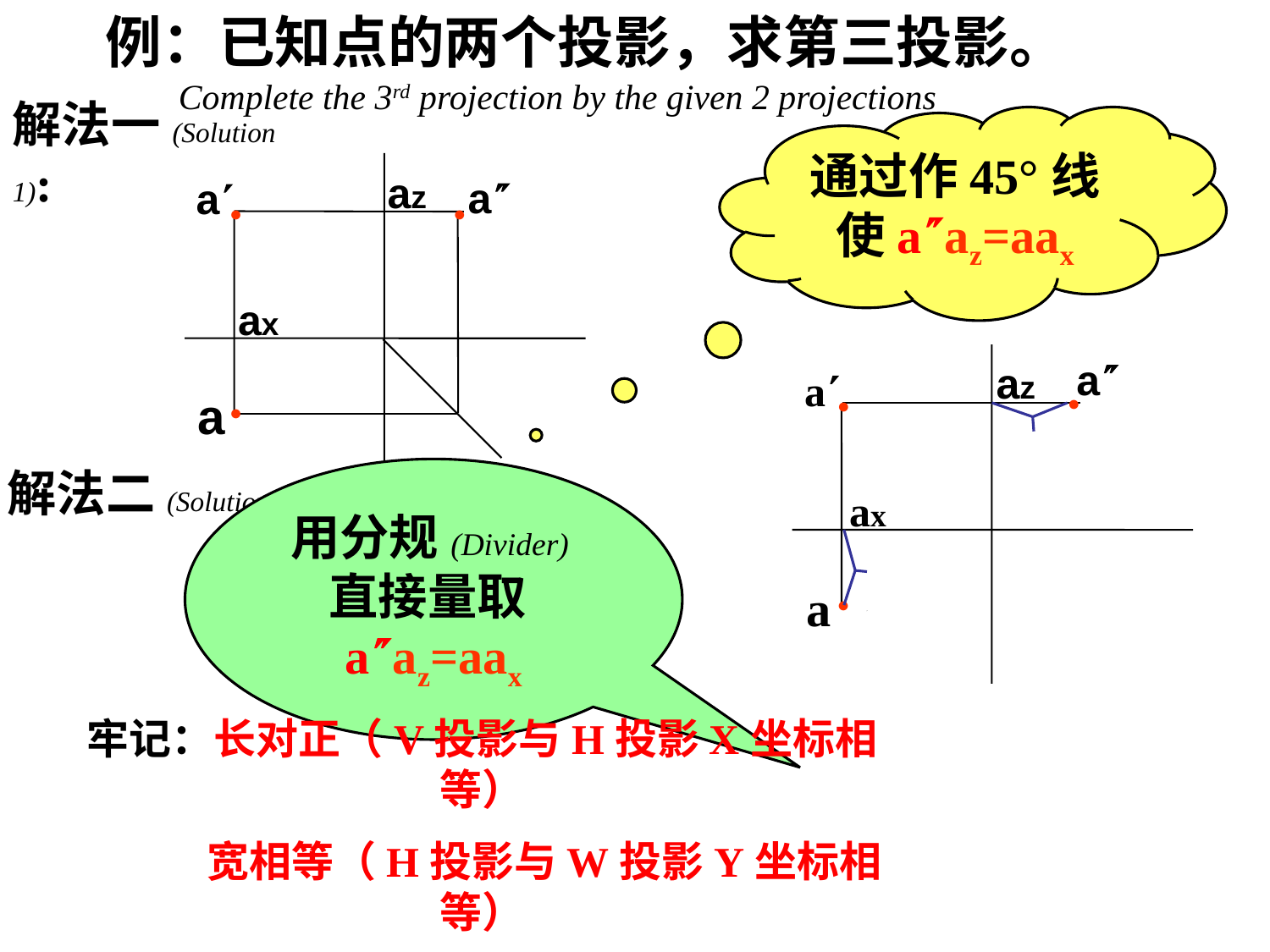

例：已知点的两个投影，求第三投影。
Complete the 3rd projection by the given 2 projections
通过作45°线使a″az=aax
解法一(Solution 1):

az
a″
●
a′
●

ax

a′
●

ax

a
●
a″
●
az
a

●

解法二(Solution 1):
用分规(Divider)直接量取a″az=aax

牢记：长对正（V投影与H投影X坐标相等）
            宽相等（H投影与W投影Y坐标相等）
            高平齐（ V投影与W投影Z坐标相等）